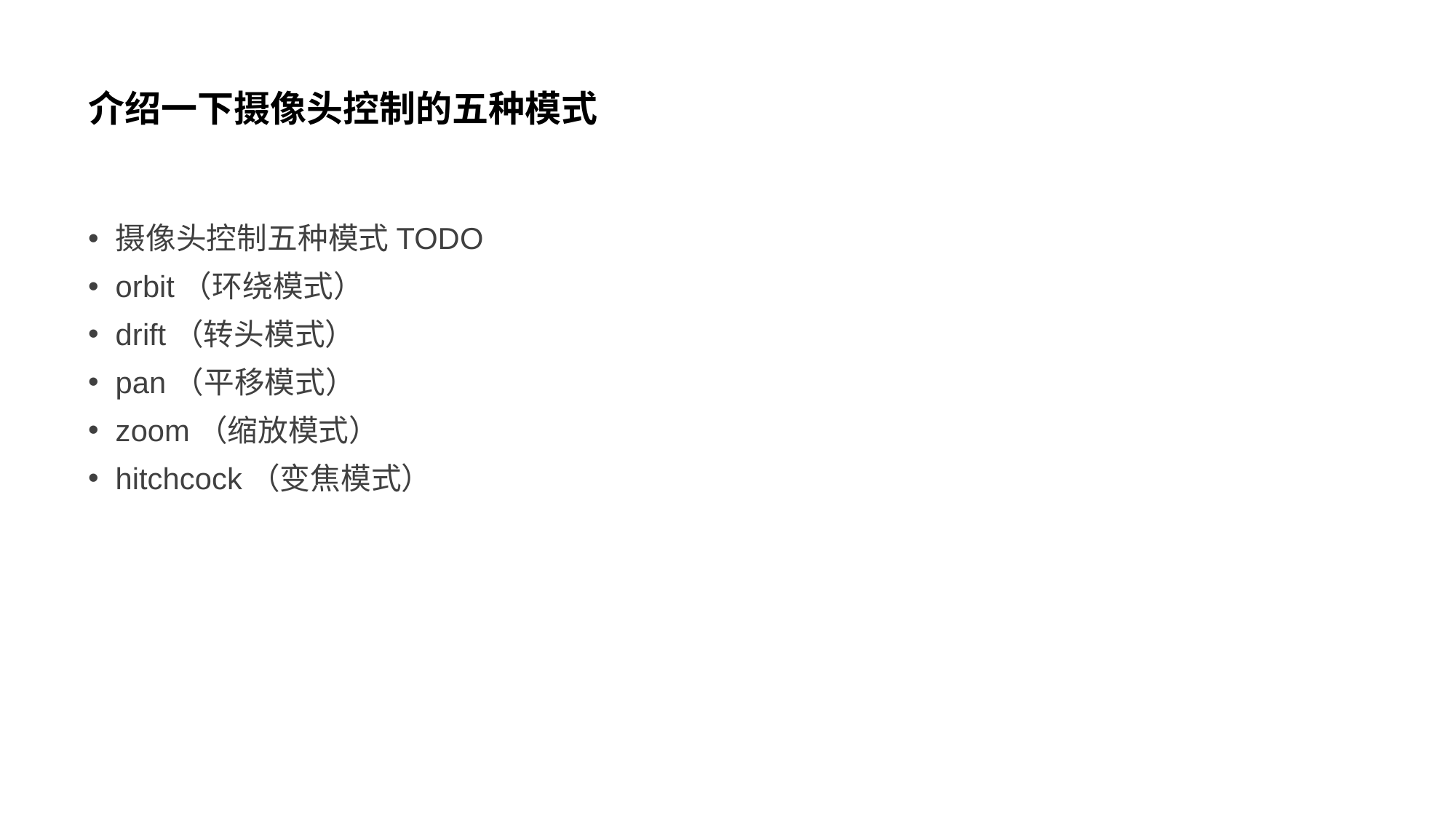

# 介绍一下摄像头控制的五种模式
摄像头控制五种模式TODO
orbit（环绕模式）
drift（转头模式）
pan（平移模式）
zoom（缩放模式）
hitchcock（变焦模式）